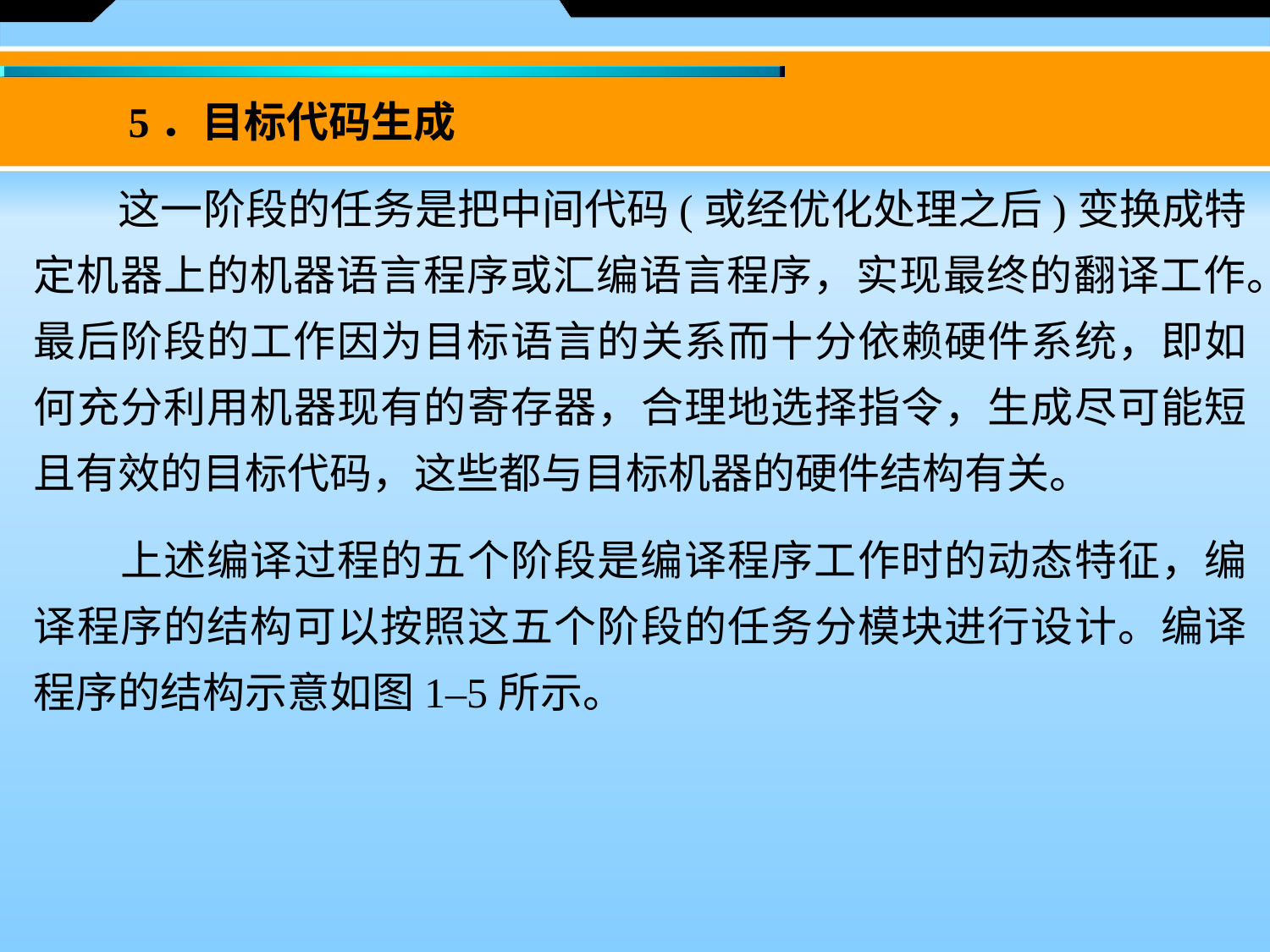

5．目标代码生成
　　这一阶段的任务是把中间代码(或经优化处理之后)变换成特定机器上的机器语言程序或汇编语言程序，实现最终的翻译工作。最后阶段的工作因为目标语言的关系而十分依赖硬件系统，即如何充分利用机器现有的寄存器，合理地选择指令，生成尽可能短且有效的目标代码，这些都与目标机器的硬件结构有关。
　　上述编译过程的五个阶段是编译程序工作时的动态特征，编译程序的结构可以按照这五个阶段的任务分模块进行设计。编译程序的结构示意如图1–5所示。